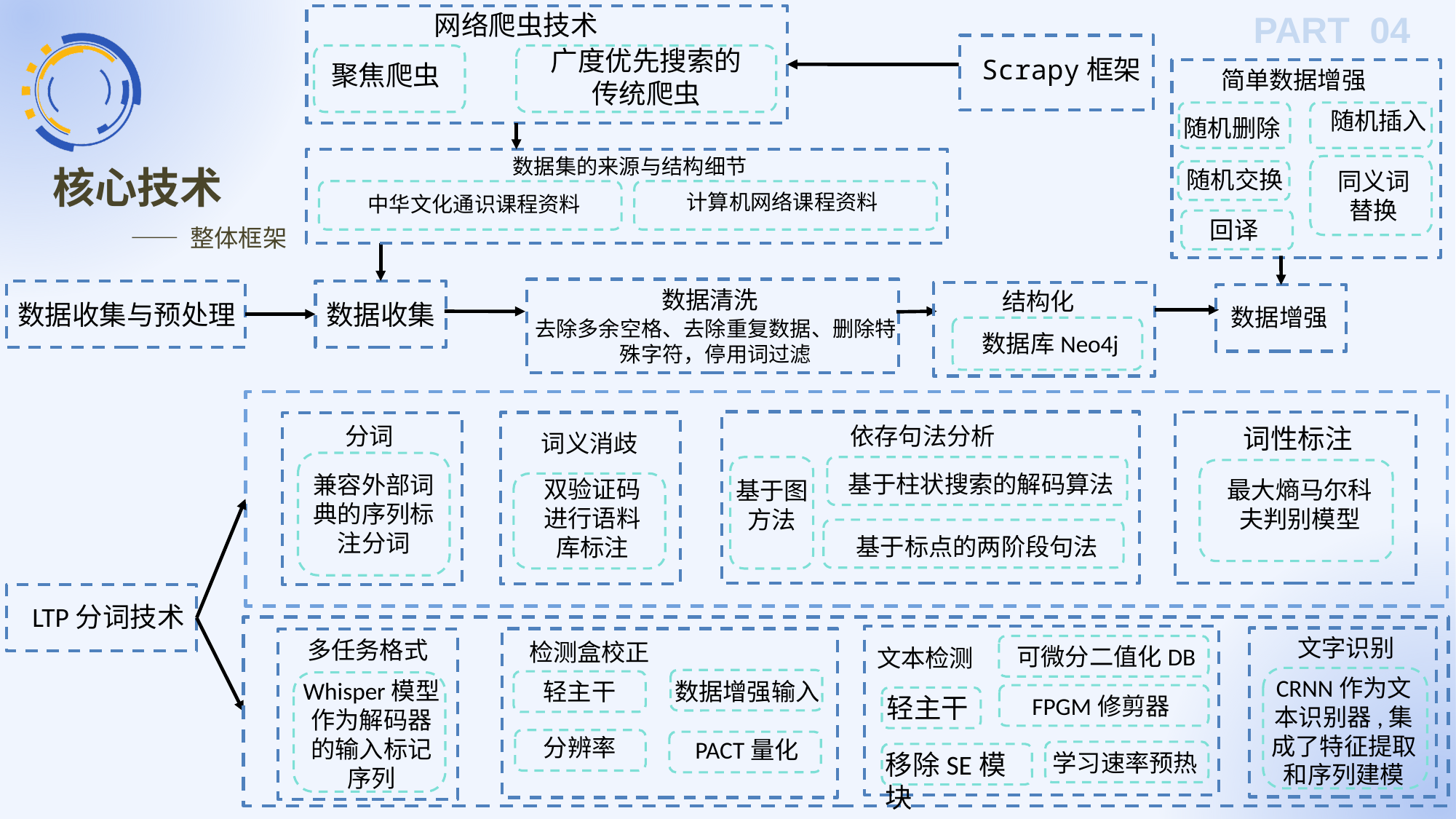

PART  04
网络爬虫技术

广度优先搜索的传统爬虫

Scrapy框架
聚焦爬虫

简单数据增强
随机插入

随机删除
数据集的来源与结构细节

随机交换
同义词替换

计算机网络课程资料
 中华文化通识课程资料
回译

数据清洗

结构化

数据收集与预处理
数据收集
数据增强
去除多余空格、去除重复数据、删除特殊字符，停用词过滤

数据库Neo4j

依存句法分析
分词
词性标注
词义消歧

基于柱状搜索的解码算法
兼容外部词典的序列标注分词
双验证码进行语料库标注
最大熵马尔科夫判别模型
基于图方法

基于标点的两阶段句法

LTP分词技术

文字识别

多任务格式
检测盒校正

可微分二值化DB
文本检测
CRNN作为文本识别器,集成了特征提取和序列建模

Whisper模型
作为解码器的输入标记序列

轻主干
数据增强输入

轻主干
FPGM修剪器

分辨率
PACT量化

移除SE模块
学习速率预热

核心技术
—— 整体框架